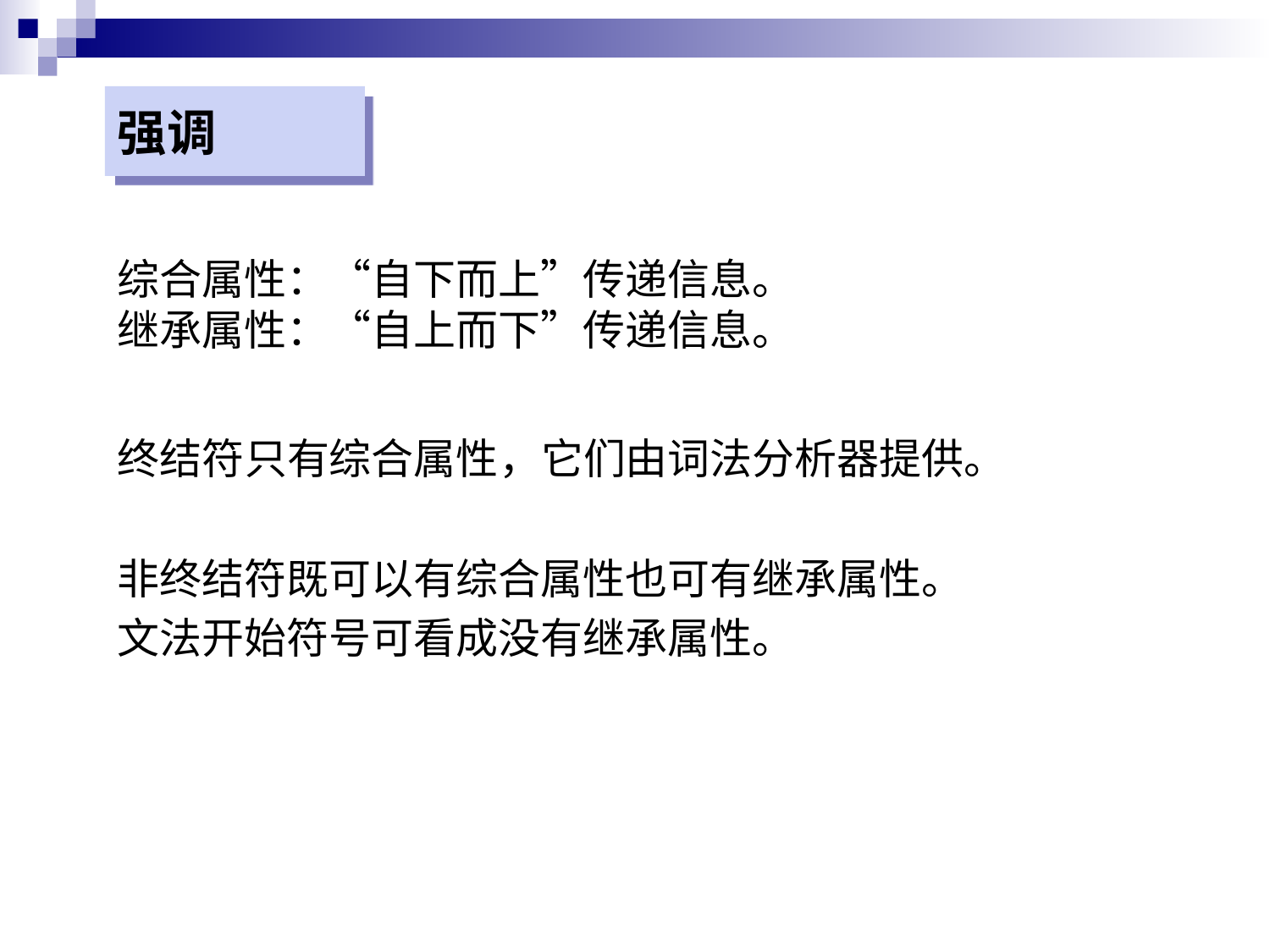

# 强调
综合属性：“自下而上”传递信息。
继承属性：“自上而下”传递信息。
终结符只有综合属性，它们由词法分析器提供。
非终结符既可以有综合属性也可有继承属性。
文法开始符号可看成没有继承属性。
23